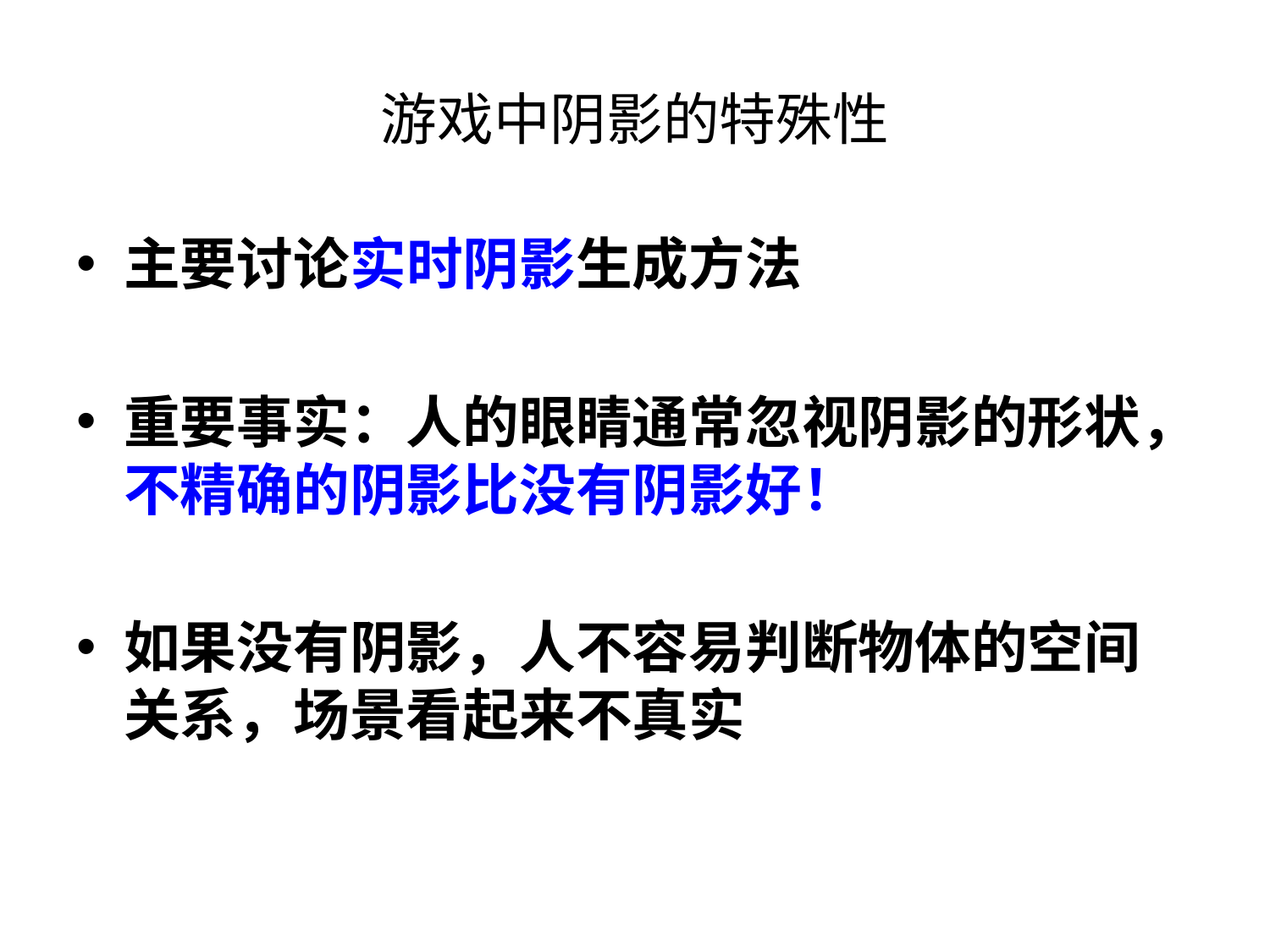

# 游戏中阴影的特殊性
主要讨论实时阴影生成方法

重要事实：人的眼睛通常忽视阴影的形状，不精确的阴影比没有阴影好！

如果没有阴影，人不容易判断物体的空间关系，场景看起来不真实